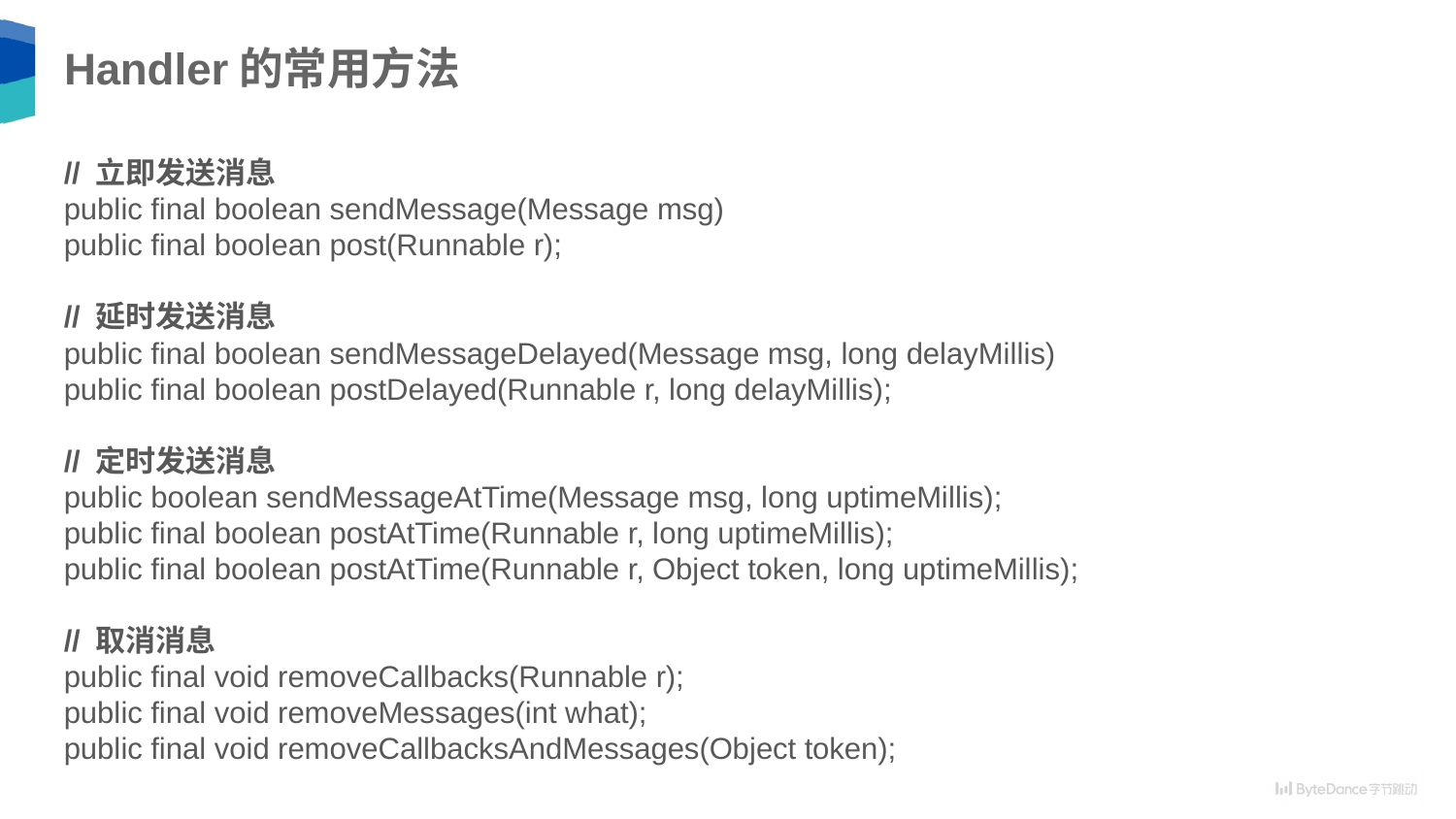

# Handler的常用方法
// 立即发送消息
public final boolean sendMessage(Message msg)
public final boolean post(Runnable r);

// 延时发送消息
public final boolean sendMessageDelayed(Message msg, long delayMillis)
public final boolean postDelayed(Runnable r, long delayMillis);

// 定时发送消息
public boolean sendMessageAtTime(Message msg, long uptimeMillis);
public final boolean postAtTime(Runnable r, long uptimeMillis);
public final boolean postAtTime(Runnable r, Object token, long uptimeMillis);

// 取消消息
public final void removeCallbacks(Runnable r);
public final void removeMessages(int what);
public final void removeCallbacksAndMessages(Object token);